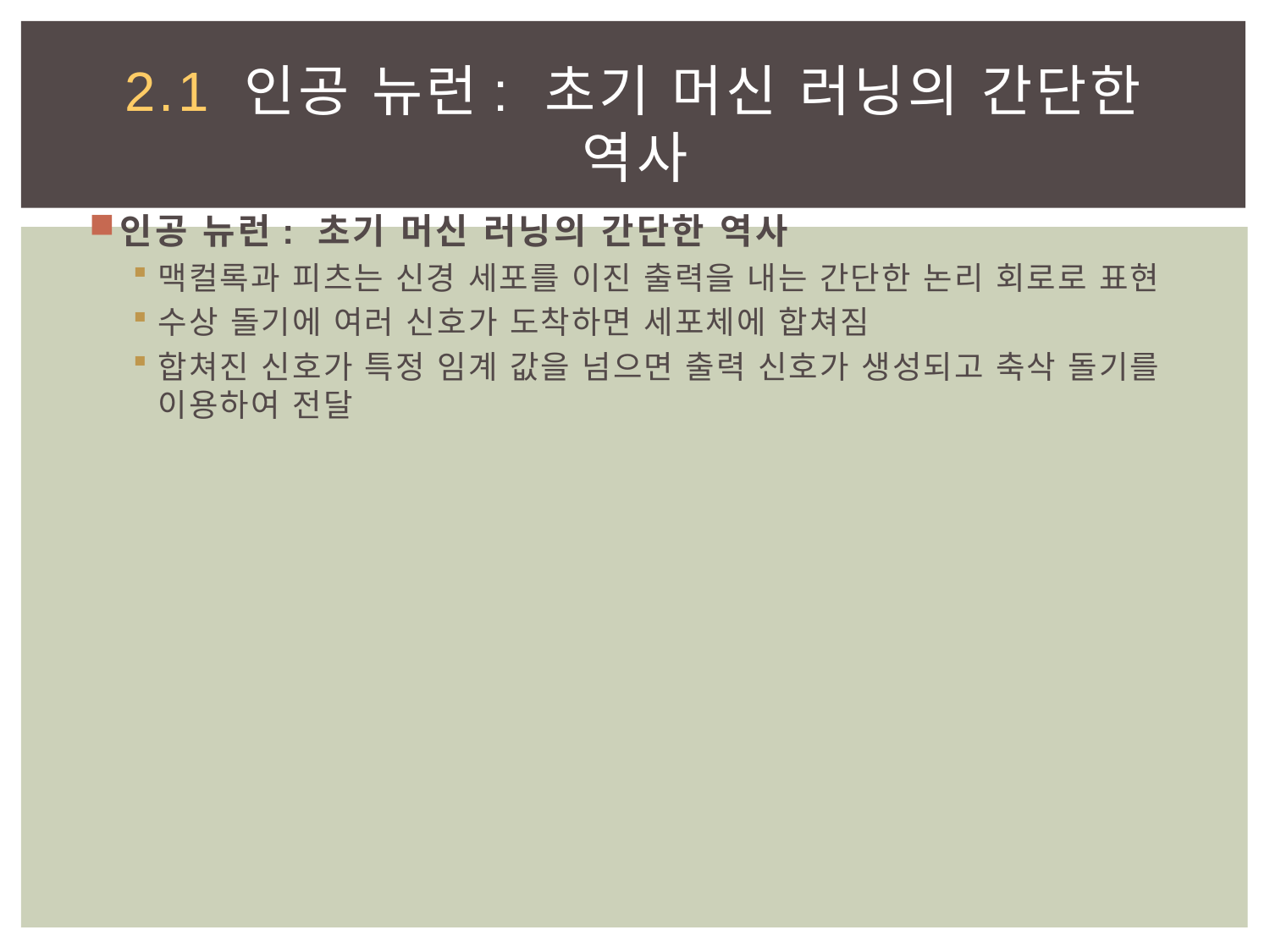

# 2.1 인공 뉴런: 초기 머신 러닝의 간단한 역사
인공 뉴런: 초기 머신 러닝의 간단한 역사
맥컬록과 피츠는 신경 세포를 이진 출력을 내는 간단한 논리 회로로 표현
수상 돌기에 여러 신호가 도착하면 세포체에 합쳐짐
합쳐진 신호가 특정 임계 값을 넘으면 출력 신호가 생성되고 축삭 돌기를 이용하여 전달